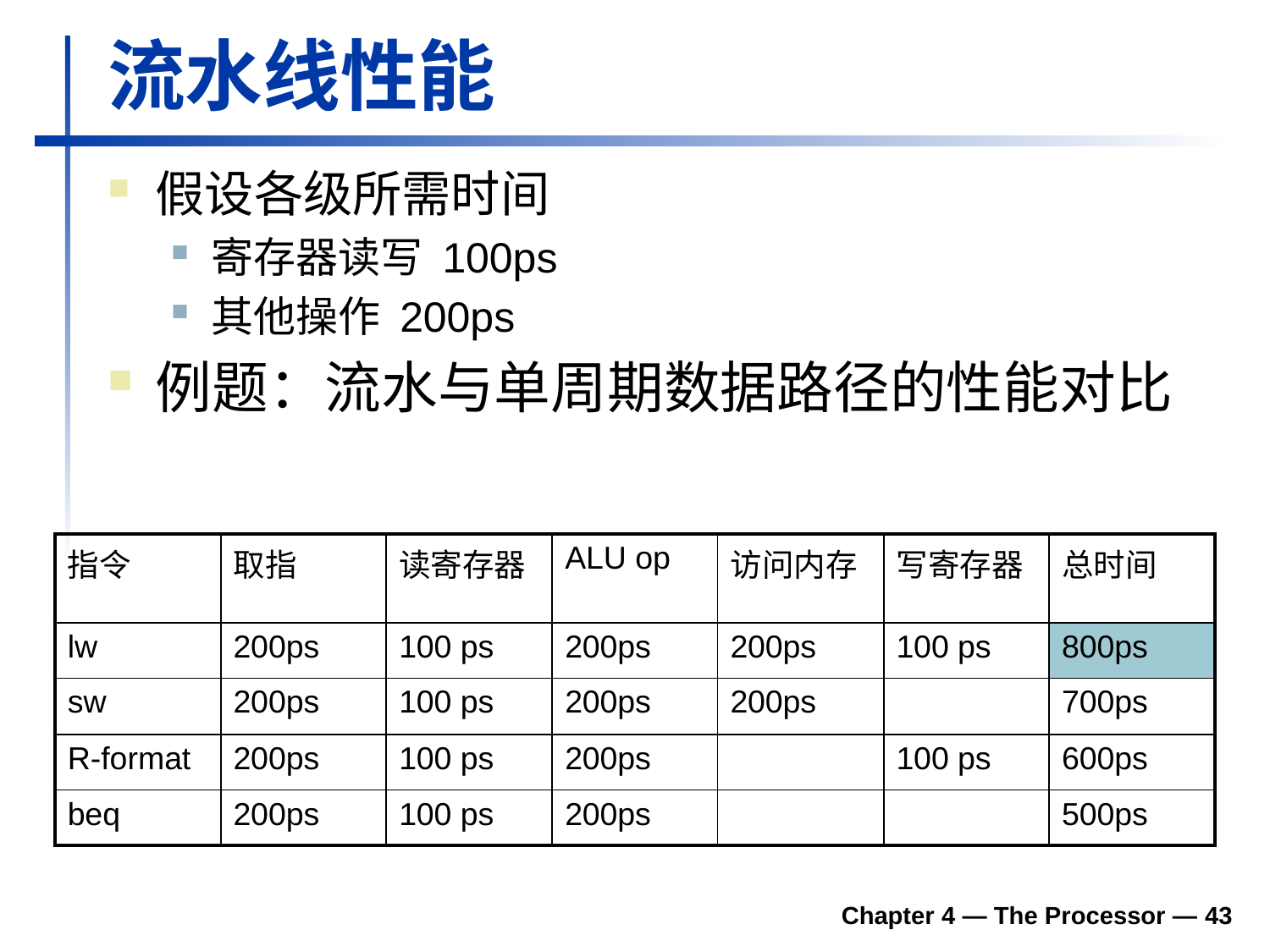

# 流水线性能
假设各级所需时间
寄存器读写 100ps
其他操作 200ps
例题：流水与单周期数据路径的性能对比
| 指令 | 取指 | 读寄存器 | ALU op | 访问内存 | 写寄存器 | 总时间 |
| --- | --- | --- | --- | --- | --- | --- |
| lw | 200ps | 100 ps | 200ps | 200ps | 100 ps | 800ps |
| sw | 200ps | 100 ps | 200ps | 200ps |  | 700ps |
| R-format | 200ps | 100 ps | 200ps |  | 100 ps | 600ps |
| beq | 200ps | 100 ps | 200ps |  |  | 500ps |
Chapter 4 — The Processor — 43